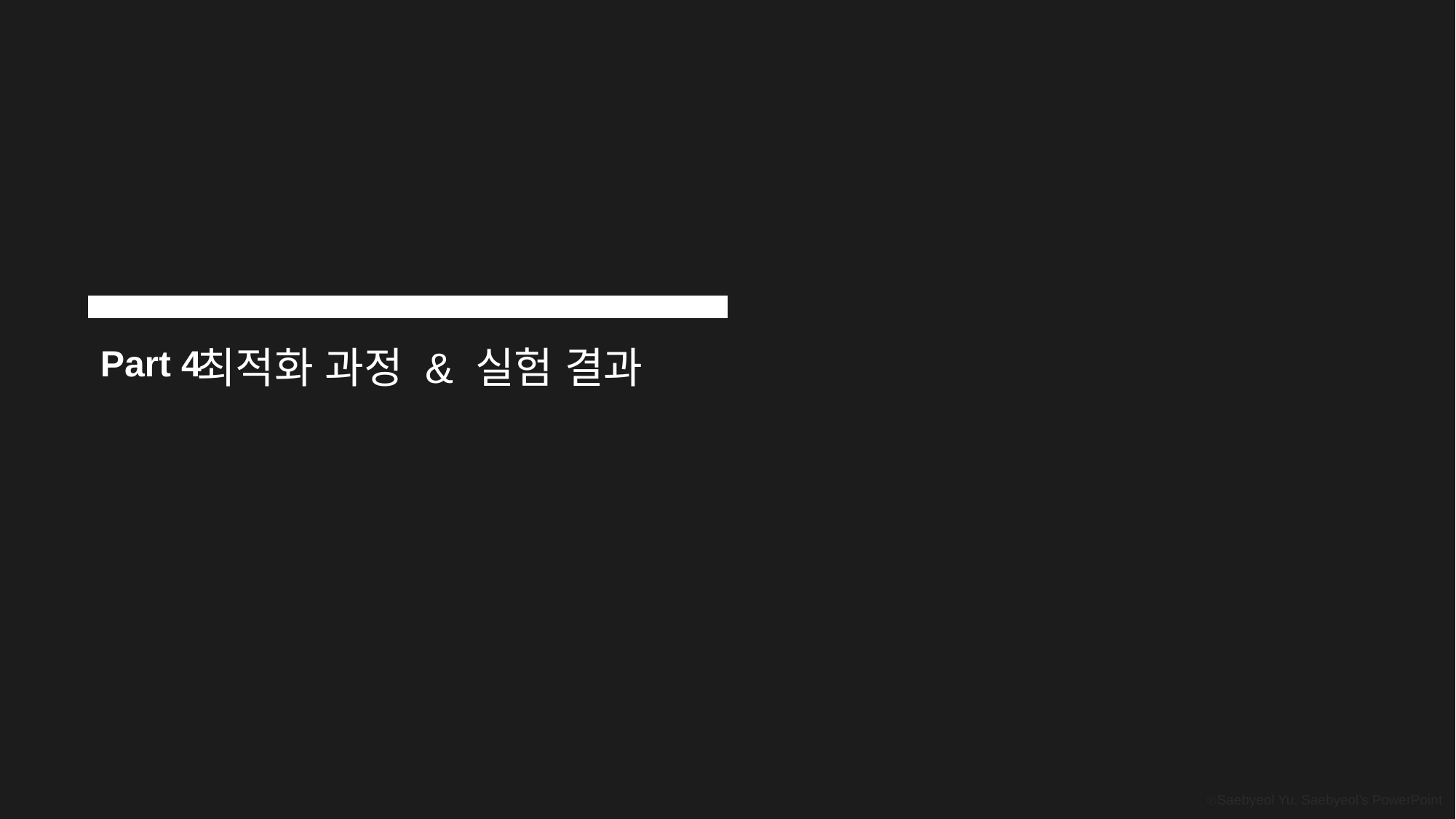

Part 4
최적화 과정 & 실험 결과